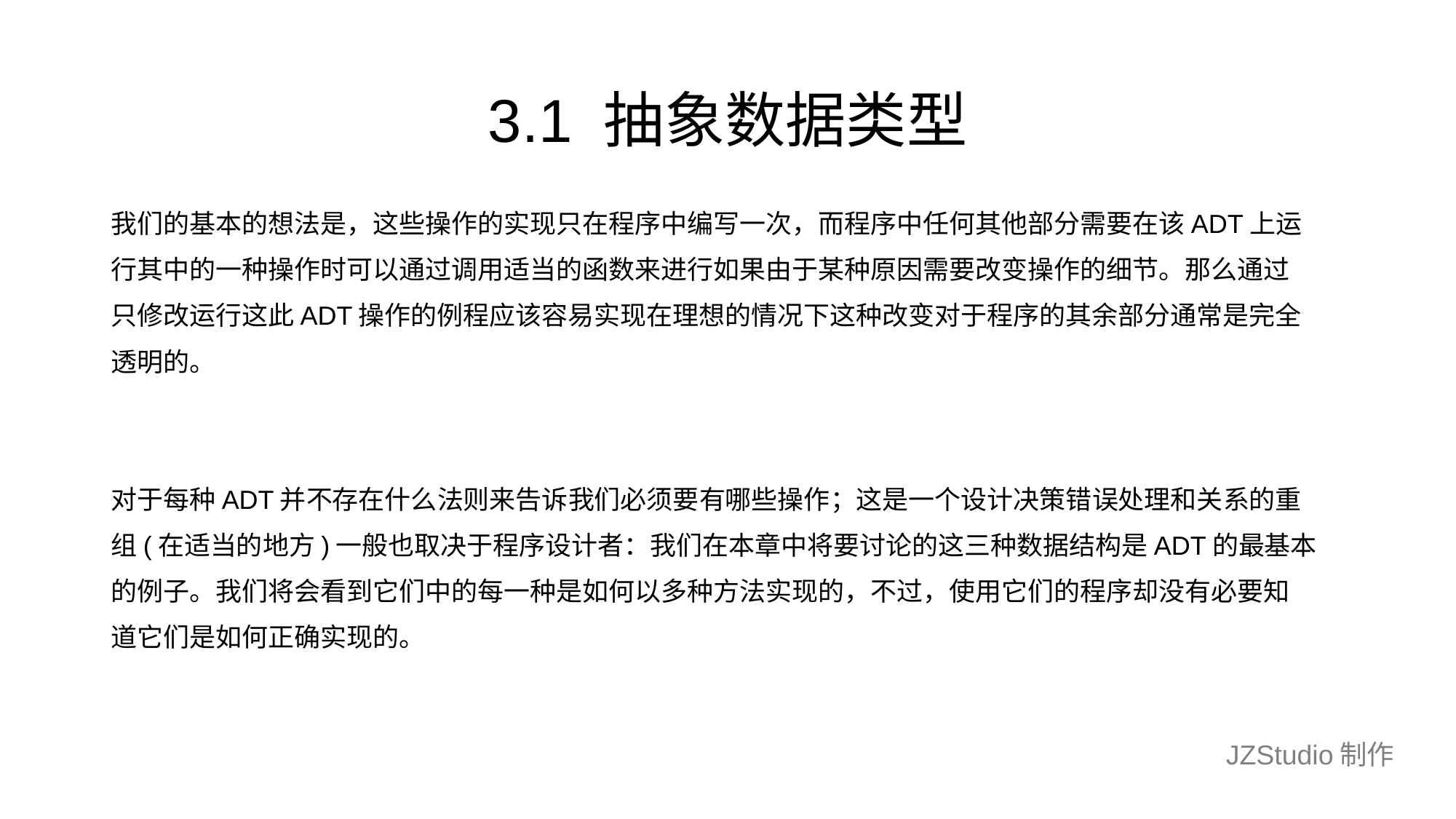

# 3.1 抽象数据类型
我们的基本的想法是，这些操作的实现只在程序中编写一次，而程序中任何其他部分需要在该ADT上运
行其中的一种操作时可以通过调用适当的函数来进行如果由于某种原因需要改变操作的细节。那么通过
只修改运行这此ADT操作的例程应该容易实现在理想的情况下这种改变对于程序的其余部分通常是完全
透明的。

对于每种ADT并不存在什么法则来告诉我们必须要有哪些操作；这是一个设计决策错误处理和关系的重
组(在适当的地方)一般也取决于程序设计者：我们在本章中将要讨论的这三种数据结构是ADT的最基本
的例子。我们将会看到它们中的每一种是如何以多种方法实现的，不过，使用它们的程序却没有必要知
道它们是如何正确实现的。